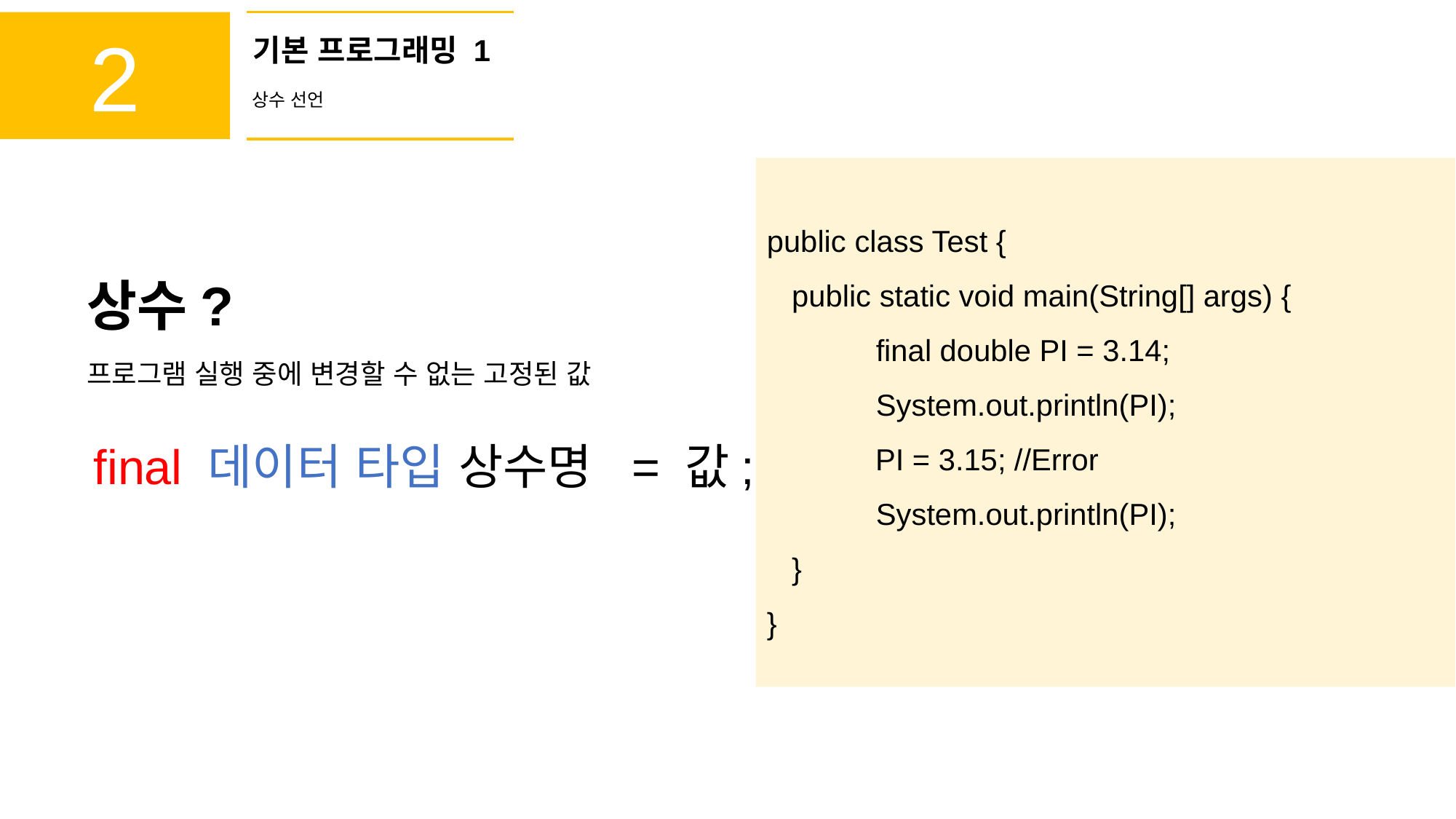

2
기본 프로그래밍 1
상수 선언
public class Test {
   public static void main(String[] args) {
	final double PI = 3.14;
	System.out.println(PI);
             PI = 3.15; //Error
	System.out.println(PI);
   }
}
상수?

프로그램 실행 중에 변경할 수 없는 고정된 값
final 데이터 타입 상수명  = 값;